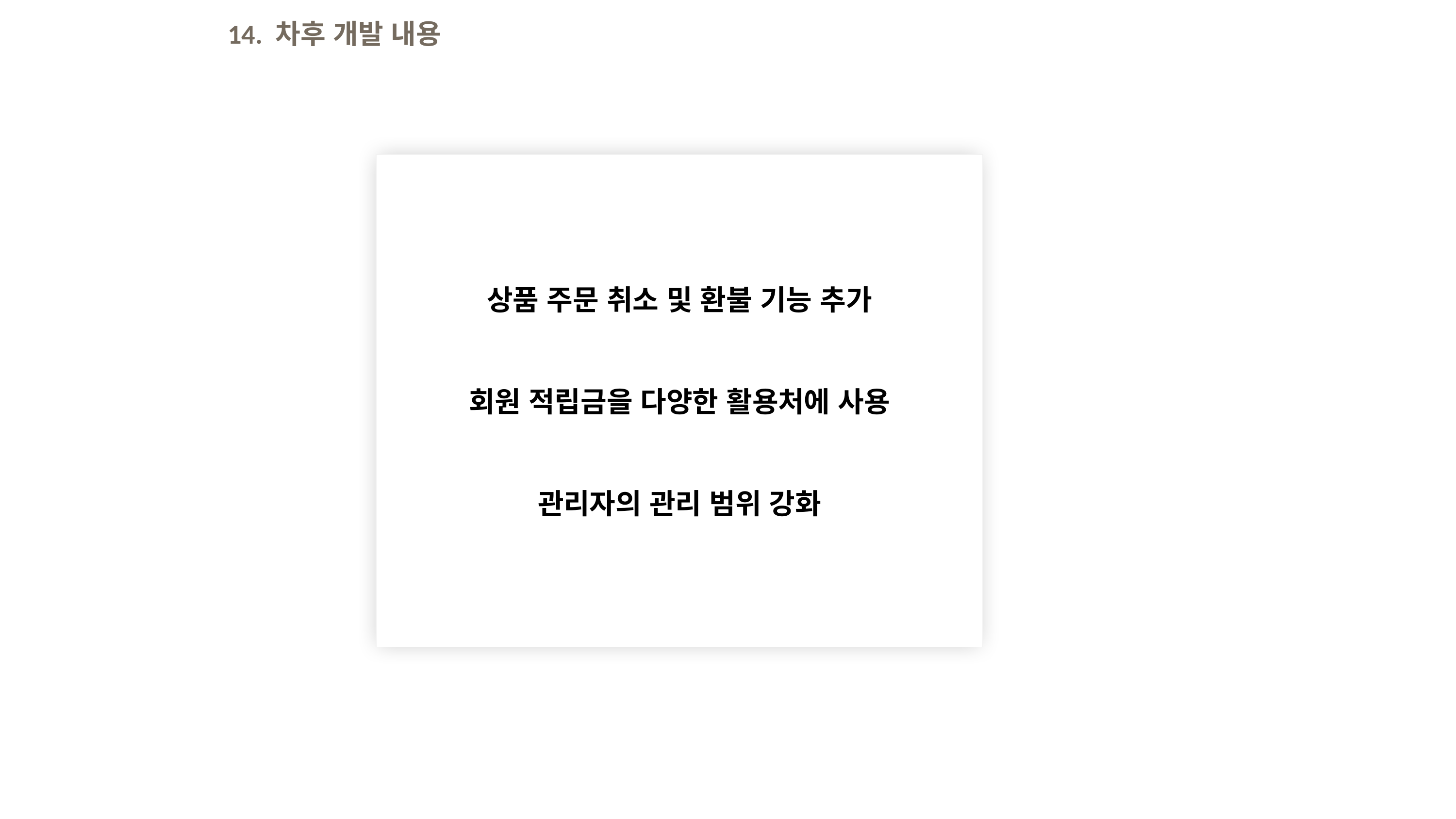

14. 차후 개발 내용

상품 주문 취소 및 환불 기능 추가

회원 적립금을 다양한 활용처에 사용

관리자의 관리 범위 강화